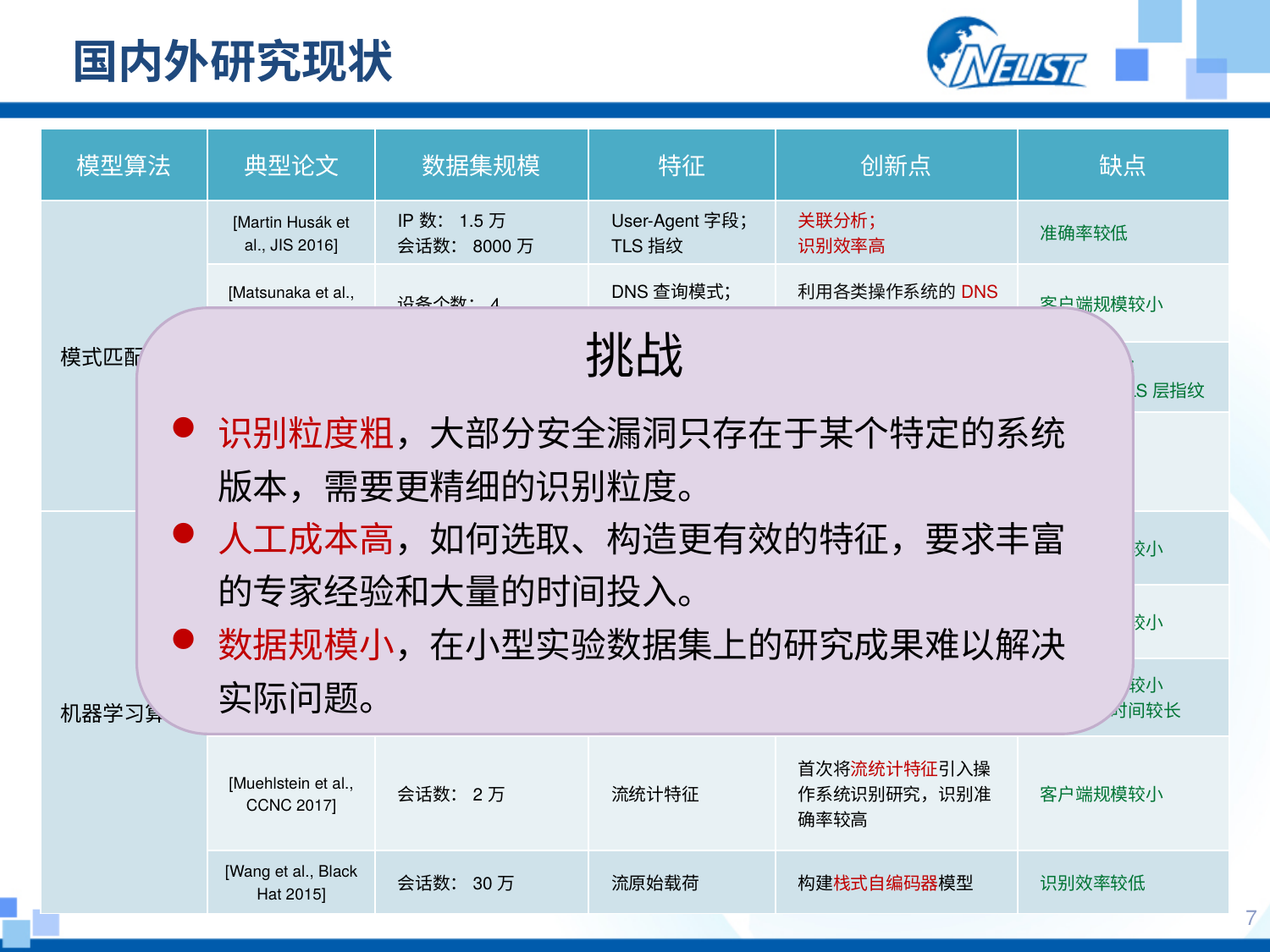

# 国内外研究现状
| 模型算法 | 典型论文 | 数据集规模 | 特征 | 创新点 | 缺点 |
| --- | --- | --- | --- | --- | --- |
| 模式匹配算法 | [Martin Husák et al., JIS 2016] | IP数：1.5万 会话数：8000万 | User-Agent字段； TLS指纹 | 关联分析； 识别效率高 | 准确率较低 |
|  | [Matsunaka et al., AINA 2013] | 设备个数：4 | DNS查询模式； 查询间隔 | 利用各类操作系统的DNS查询模式差异 | 客户端规模较小 |
|  | [Barnes et al., ANCS 2013] | 未介绍 | TCP&IP协议指纹 | 识别效率高 | 适用范围窄； 没有利用TLS层指纹 |
|  | [Lastovicka et al., NOMS 2018] | IP数：6100 会话数：800万 | TCP&IP协议指纹；User-Agent字段； 特定域名 | 特征集丰富，首次利用特定域名方法识别操作系统 | 准确率较低 |
| 机器学习算法 | [Chen et al., IMC 2014] | 操作系统种类：3类 会话数：7000 | TCP&IP协议指纹 | 时钟频率稳定性、 IP-ID单调性 | 客户端规模较小 |
|  | [Aksoy et al., CEC 2017 ] | 设备个数：9 | TCP&IP协议指纹 | 利用遗传算法选择最优特征子集 | 客户端规模较小 |
|  | [Ruffing et al., CCNC 2016] | 对于每种主机属性组合，至少收集30条长流 | 长流的时序特性 | 通过长流时序的频谱分析识别操作系统 | 客户端规模较小 模型训练时间较长 |
|  | [Muehlstein et al., CCNC 2017] | 会话数：2万 | 流统计特征 | 首次将流统计特征引入操作系统识别研究，识别准确率较高 | 客户端规模较小 |
|  | [Wang et al., Black Hat 2015] | 会话数：30万 | 流原始载荷 | 构建栈式自编码器模型 | 识别效率较低 |
挑战
识别粒度粗，大部分安全漏洞只存在于某个特定的系统版本，需要更精细的识别粒度。
人工成本高，如何选取、构造更有效的特征，要求丰富的专家经验和大量的时间投入。
数据规模小，在小型实验数据集上的研究成果难以解决实际问题。
7